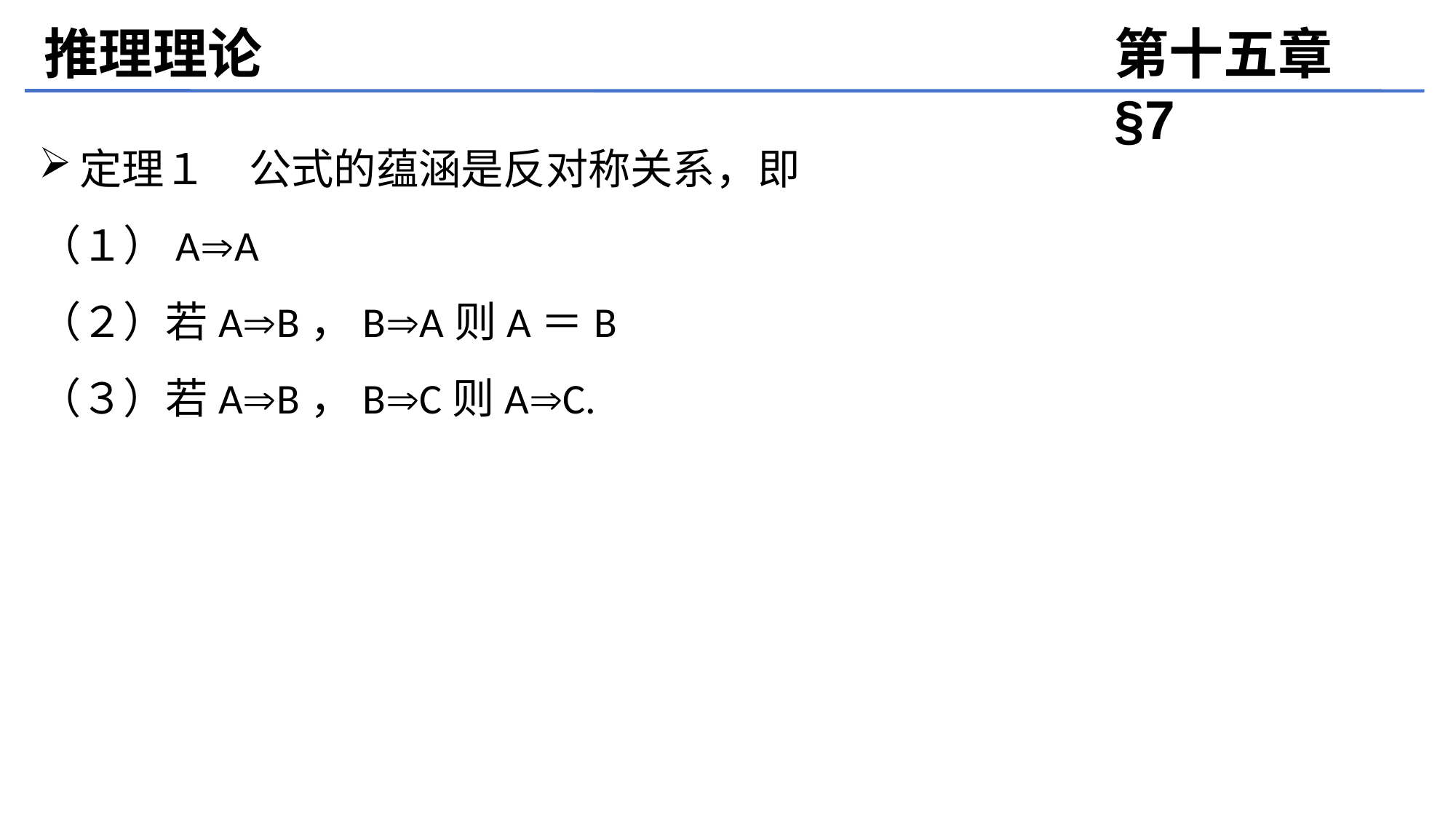

推理理论
第十五章 §7
定理１　公式的蕴涵是反对称关系，即
（１）A⇒A
（２）若A⇒B，B⇒A则A＝B
（３）若A⇒B，B⇒C则A⇒C.